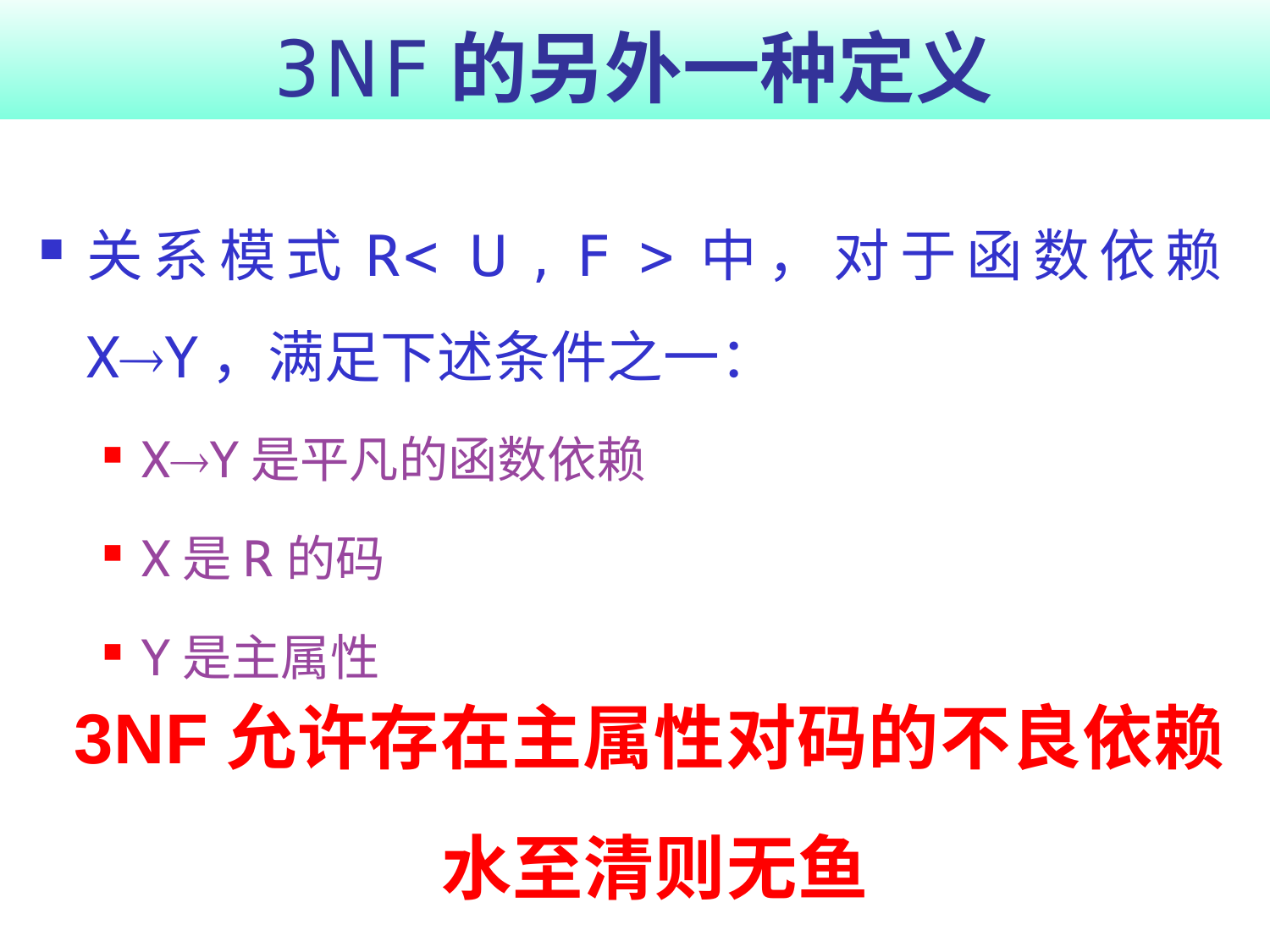

# 3NF的另外一种定义
关系模式R< U , F >中，对于函数依赖X→Y，满足下述条件之一：
X→Y是平凡的函数依赖
X是R的码
Y是主属性
3NF允许存在主属性对码的不良依赖
水至清则无鱼